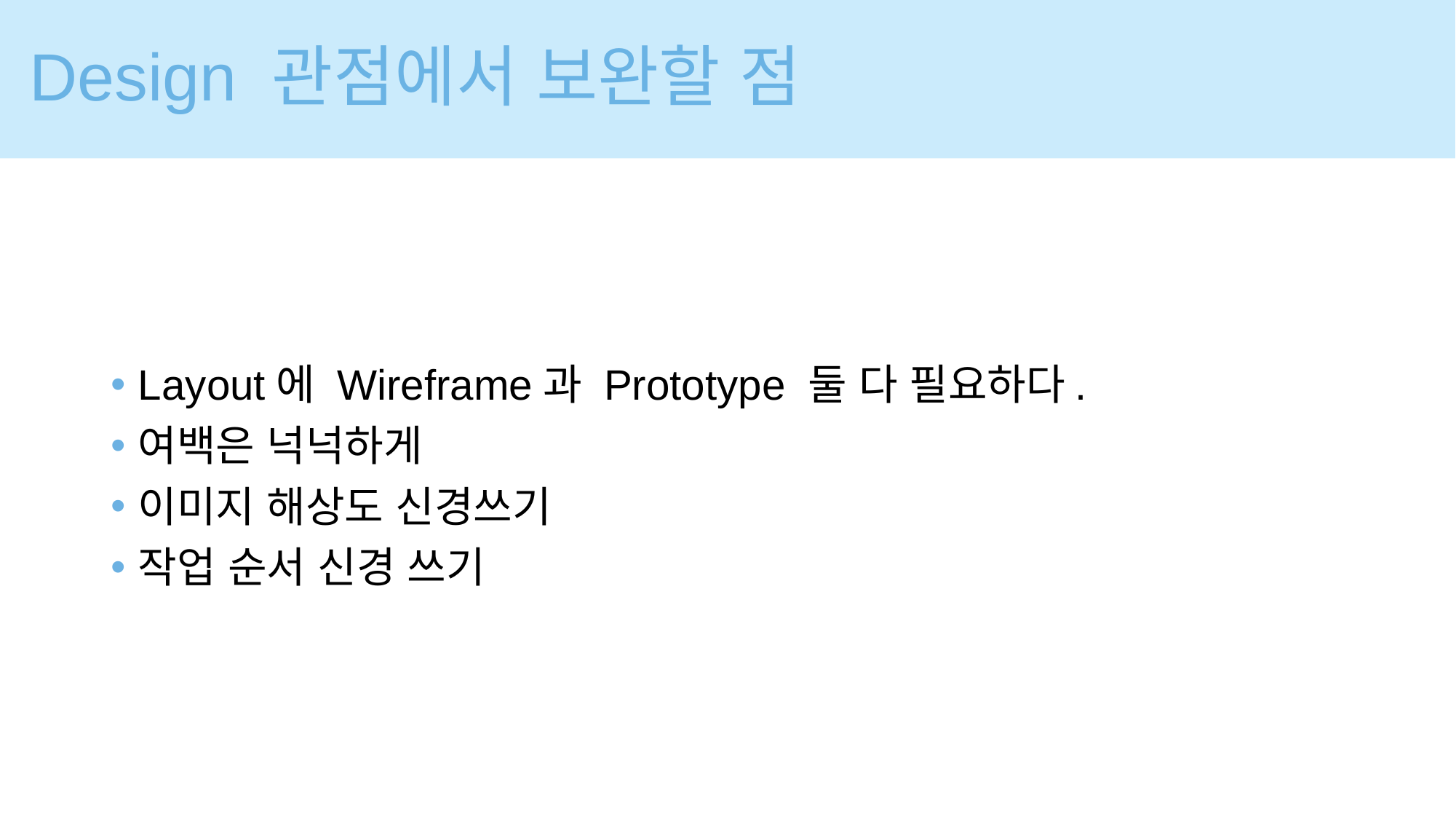

Design 관점에서 보완할 점
Layout에 Wireframe과 Prototype 둘 다 필요하다.
여백은 넉넉하게
이미지 해상도 신경쓰기
작업 순서 신경 쓰기